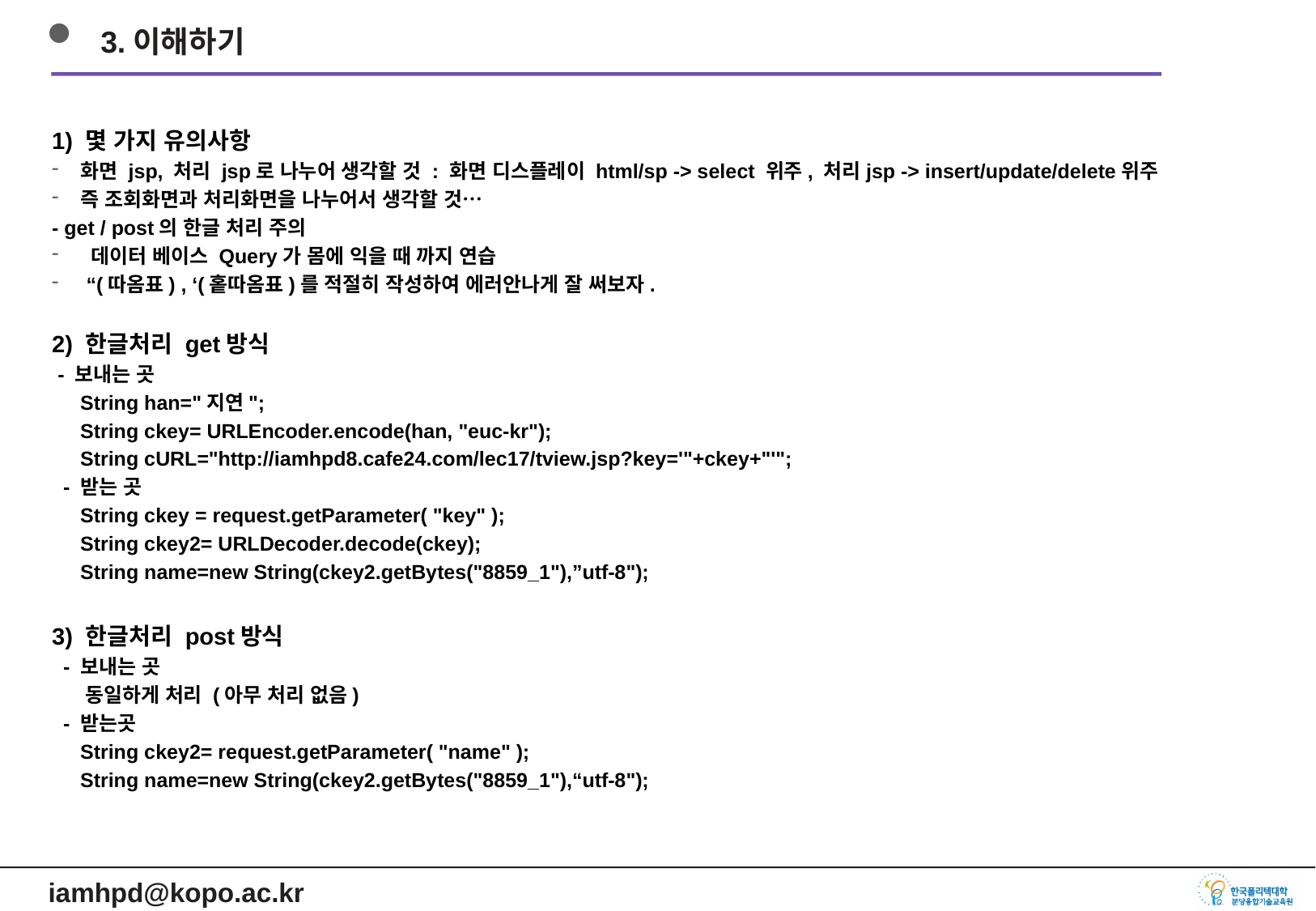

3.이해하기
1) 몇 가지 유의사항
화면 jsp, 처리 jsp로 나누어 생각할 것 : 화면 디스플레이 html/sp -> select 위주, 처리jsp -> insert/update/delete위주
즉 조회화면과 처리화면을 나누어서 생각할 것…
- get / post의 한글 처리 주의
 데이터 베이스 Query가 몸에 익을 때 까지 연습
 “(따옴표) , ‘(홑따옴표)를 적절히 작성하여 에러안나게 잘 써보자.

2) 한글처리 get방식
 - 보내는 곳
     String han="지연";
     String ckey= URLEncoder.encode(han, "euc-kr");
     String cURL="http://iamhpd8.cafe24.com/lec17/tview.jsp?key='"+ckey+"'";
  - 받는 곳
     String ckey = request.getParameter( "key" );
     String ckey2= URLDecoder.decode(ckey);
     String name=new String(ckey2.getBytes("8859_1"),”utf-8");

3) 한글처리 post방식
  - 보내는 곳
     동일하게 처리 (아무 처리 없음)
  - 받는곳
     String ckey2= request.getParameter( "name" );
     String name=new String(ckey2.getBytes("8859_1"),“utf-8");